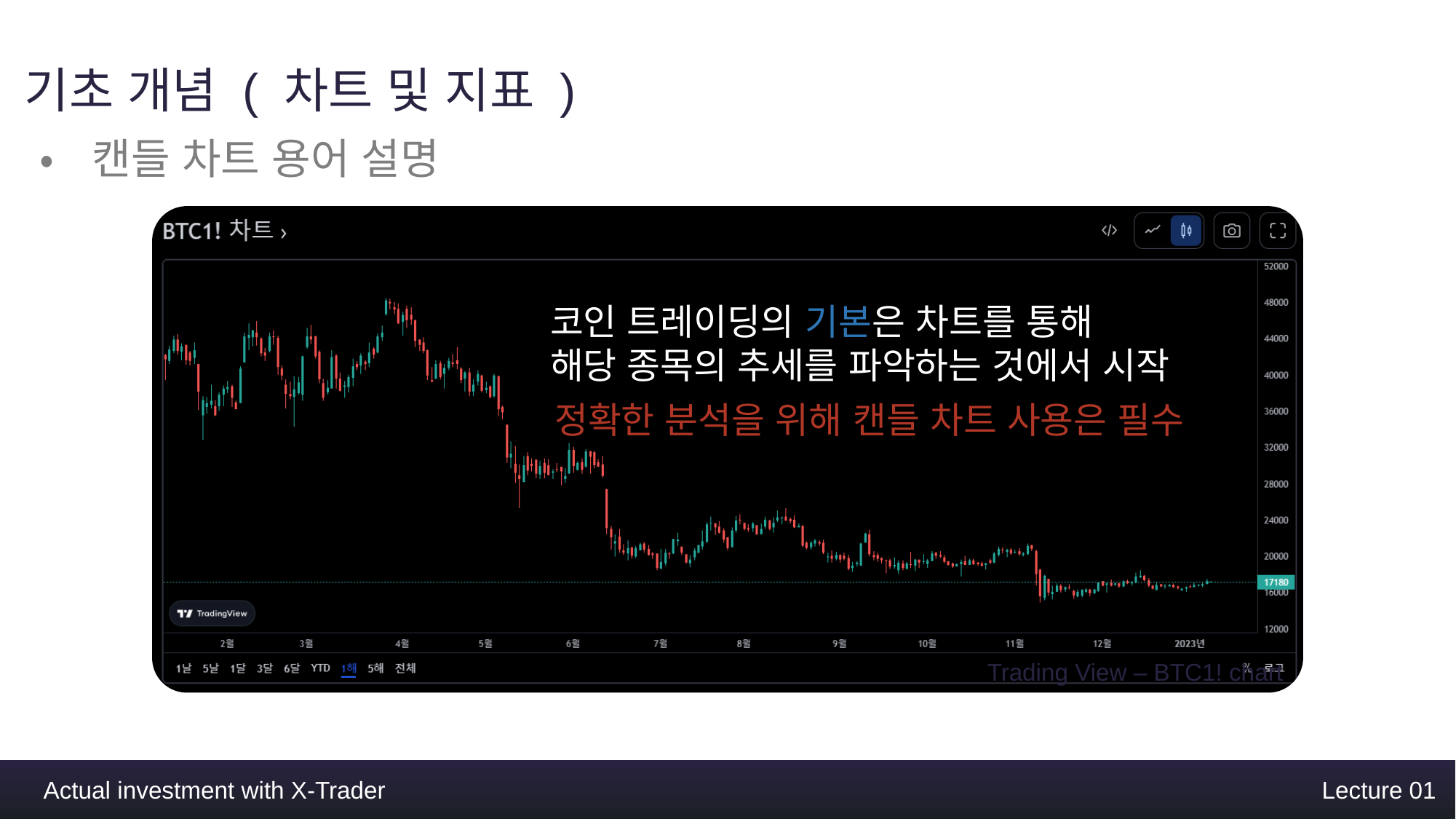

기초 개념 ( 차트 및 지표 )
•캔들 차트 용어 설명

코인 트레이딩의 기본은 차트를 통해
해당 종목의 추세를 파악하는 것에서 시작
정확한 분석을 위해 캔들 차트 사용은 필수
Trading View – BTC1! chart

Actual investment with X-Trader
Lecture 01